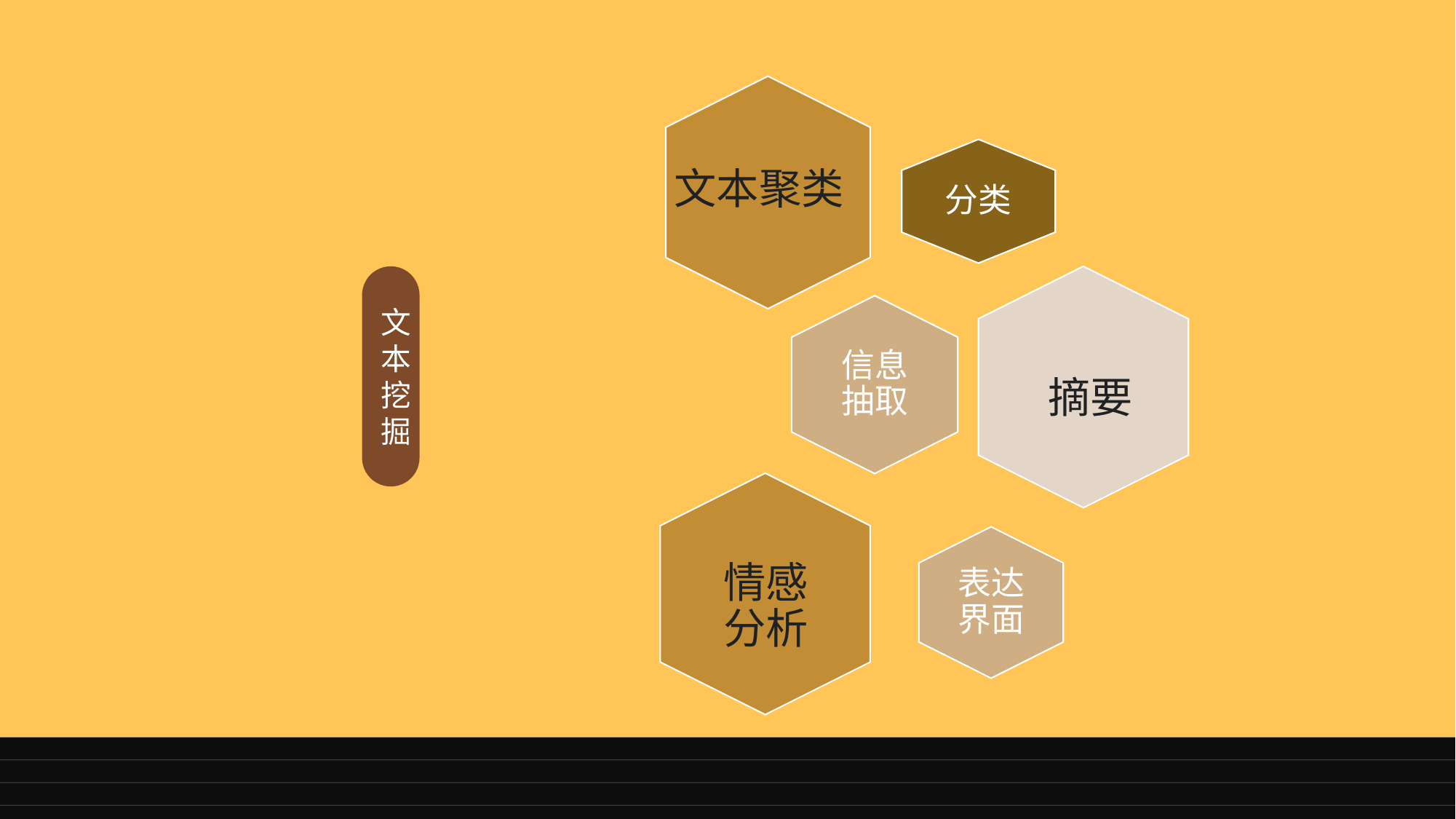

文本聚类
分类

摘要
文本挖掘
信息抽取

情感分析

表达界面